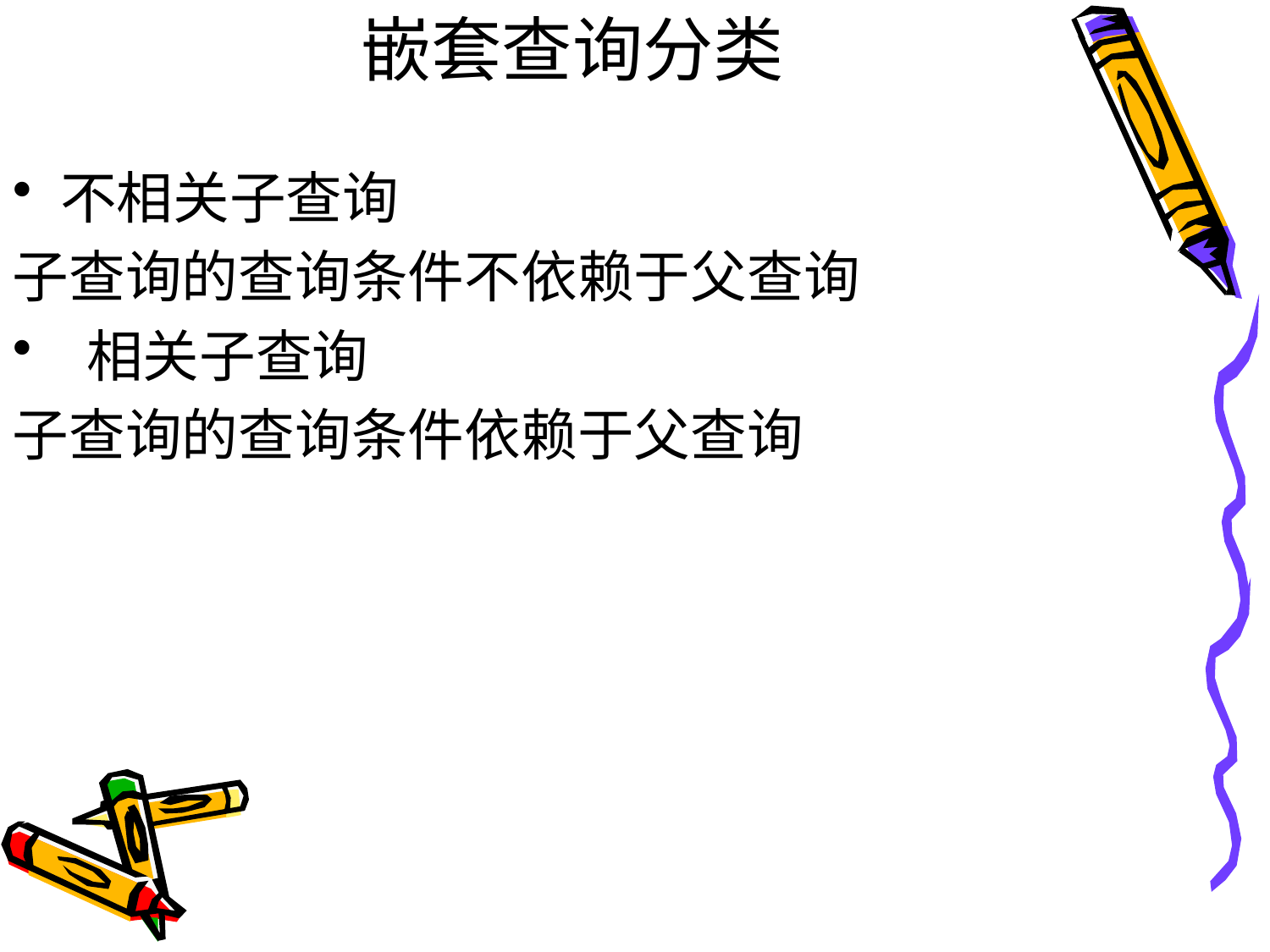

# 嵌套查询分类
不相关子查询
子查询的查询条件不依赖于父查询
 相关子查询
子查询的查询条件依赖于父查询